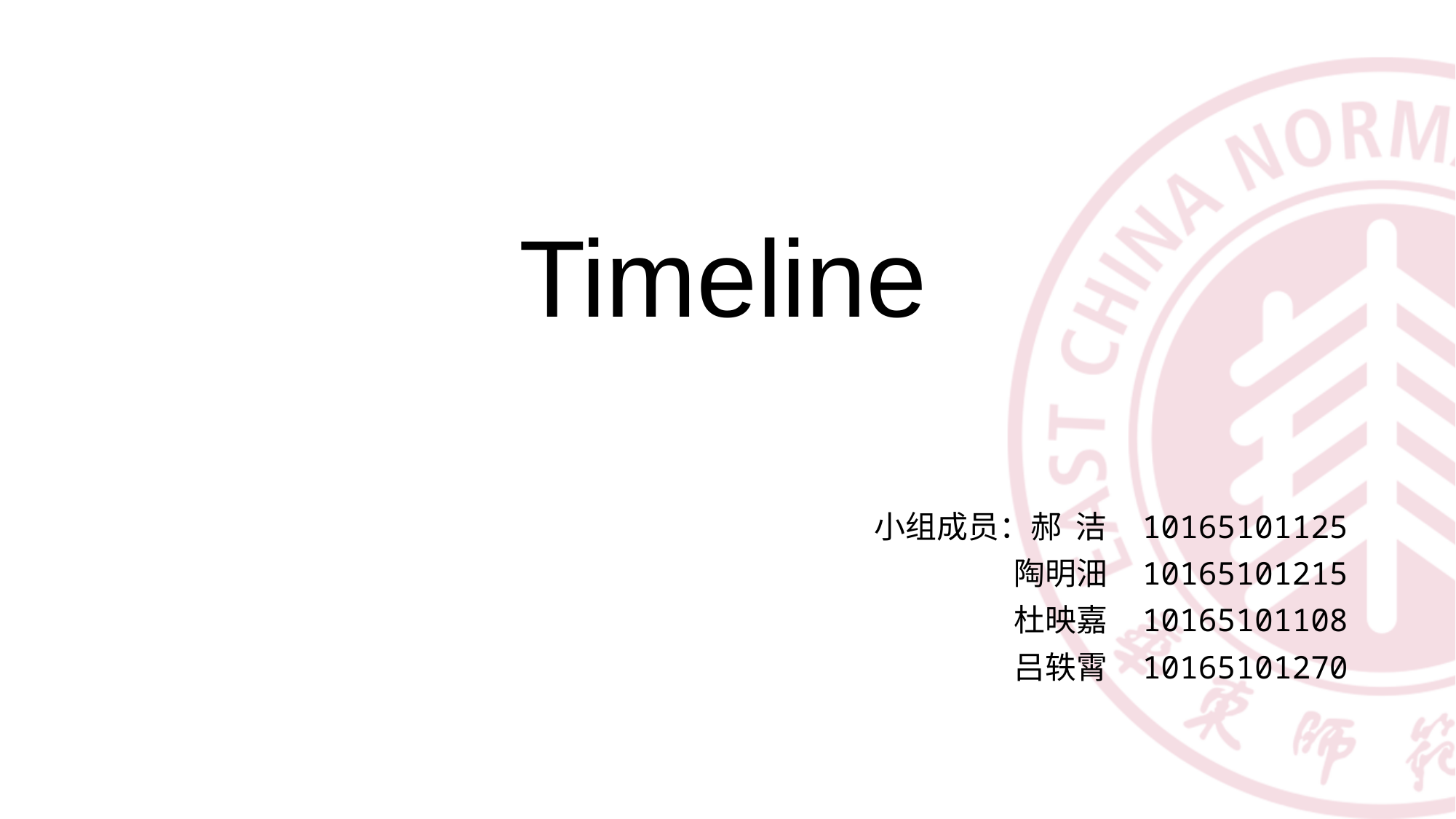

# Timeline
小组成员：郝  洁    10165101125
 陶明沺    10165101215
杜映嘉    10165101108
吕轶霄    10165101270